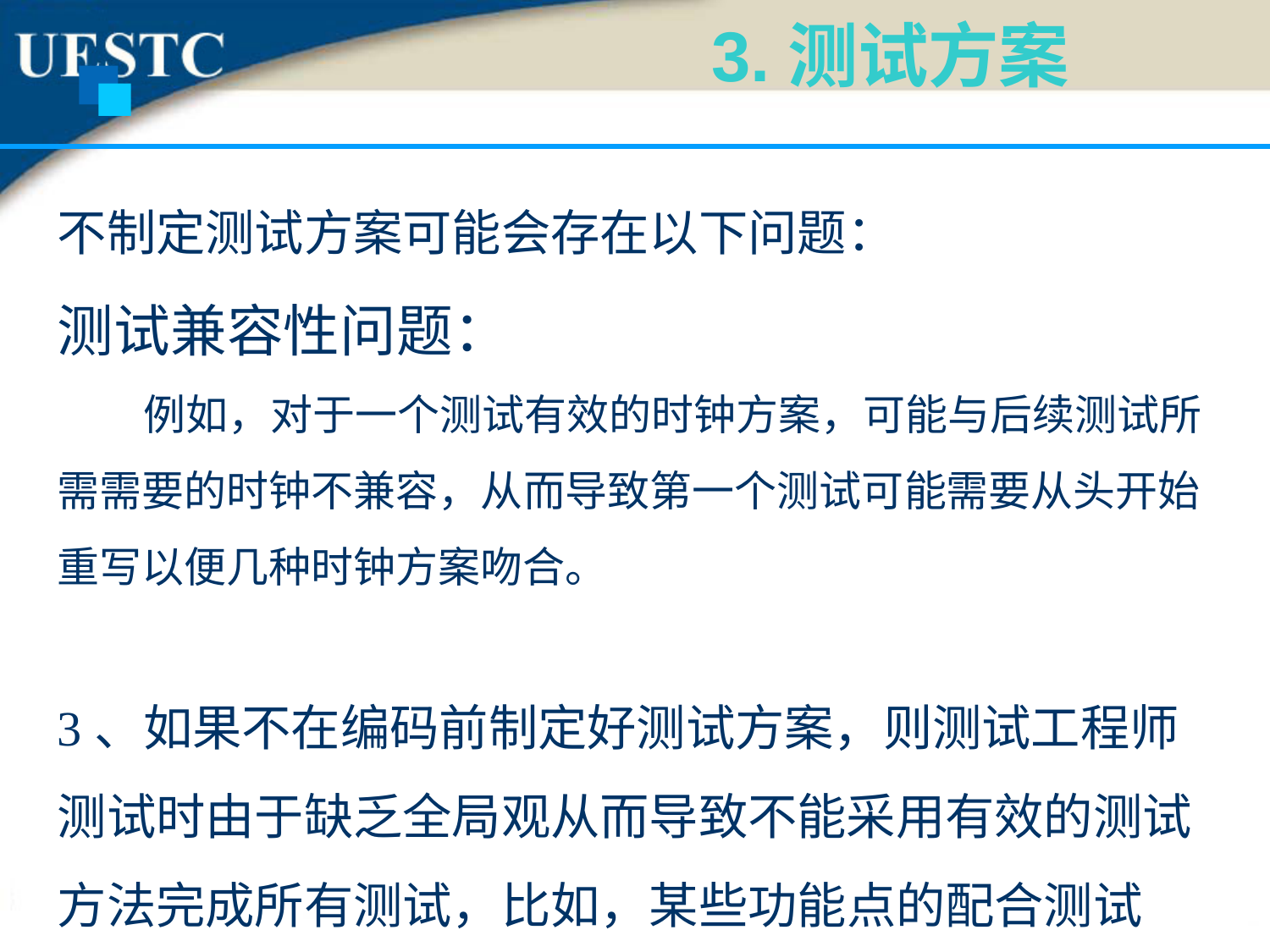

3.测试方案

不制定测试方案可能会存在以下问题：
测试兼容性问题：
        例如，对于一个测试有效的时钟方案，可能与后续测试所需需要的时钟不兼容，从而导致第一个测试可能需要从头开始重写以便几种时钟方案吻合。

3、如果不在编码前制定好测试方案，则测试工程师测试时由于缺乏全局观从而导致不能采用有效的测试方法完成所有测试，比如，某些功能点的配合测试等。